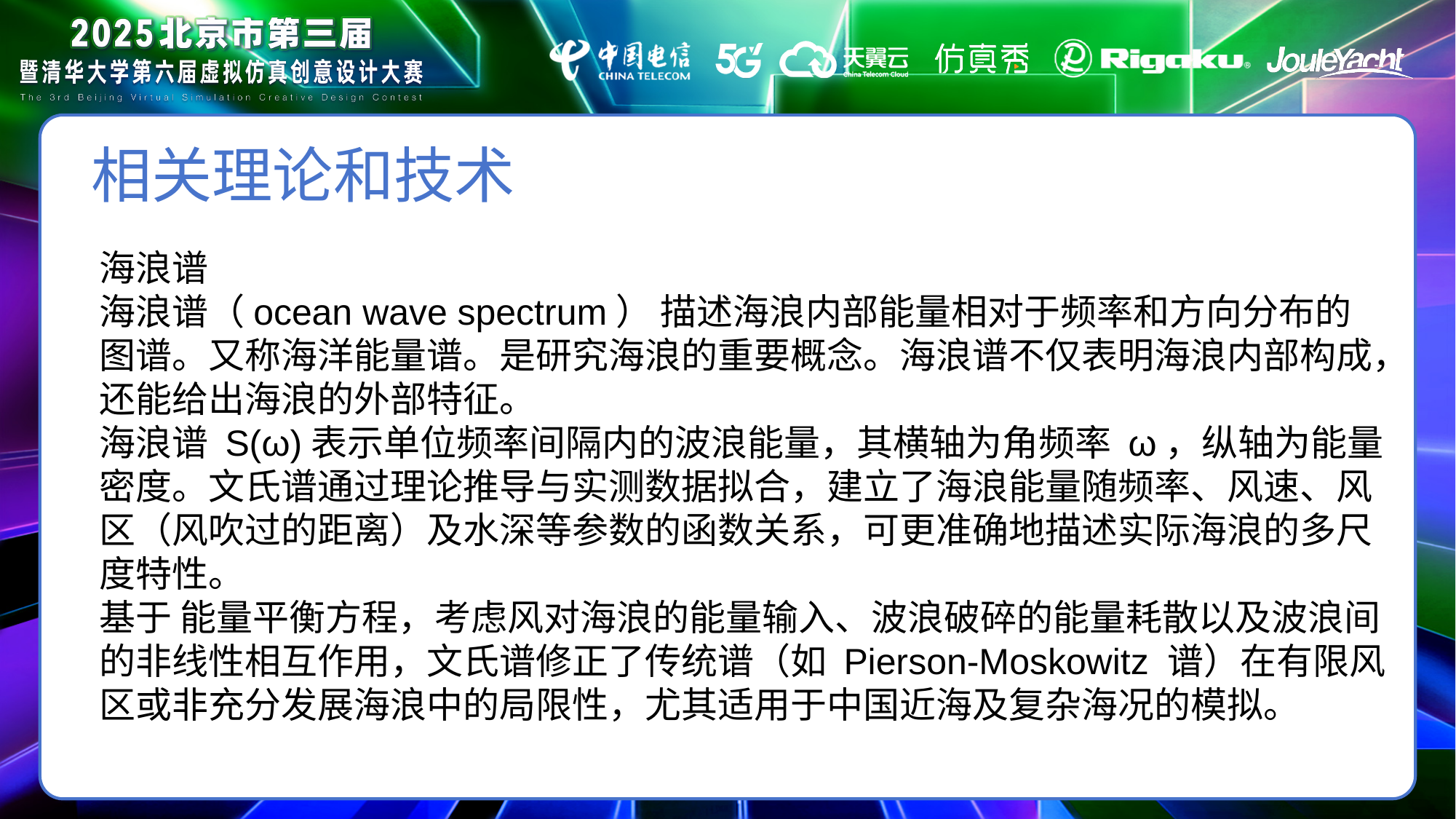

相关理论和技术
海浪谱
海浪谱（ocean wave spectrum） 描述海浪内部能量相对于频率和方向分布的图谱。又称海洋能量谱。是研究海浪的重要概念。海浪谱不仅表明海浪内部构成，还能给出海浪的外部特征。
海浪谱 S(ω)表示单位频率间隔内的波浪能量，其横轴为角频率 ω，纵轴为能量密度。文氏谱通过理论推导与实测数据拟合，建立了海浪能量随频率、风速、风区（风吹过的距离）及水深等参数的函数关系，可更准确地描述实际海浪的多尺度特性。
基于 能量平衡方程，考虑风对海浪的能量输入、波浪破碎的能量耗散以及波浪间的非线性相互作用，文氏谱修正了传统谱（如 Pierson-Moskowitz 谱）在有限风区或非充分发展海浪中的局限性，尤其适用于中国近海及复杂海况的模拟。